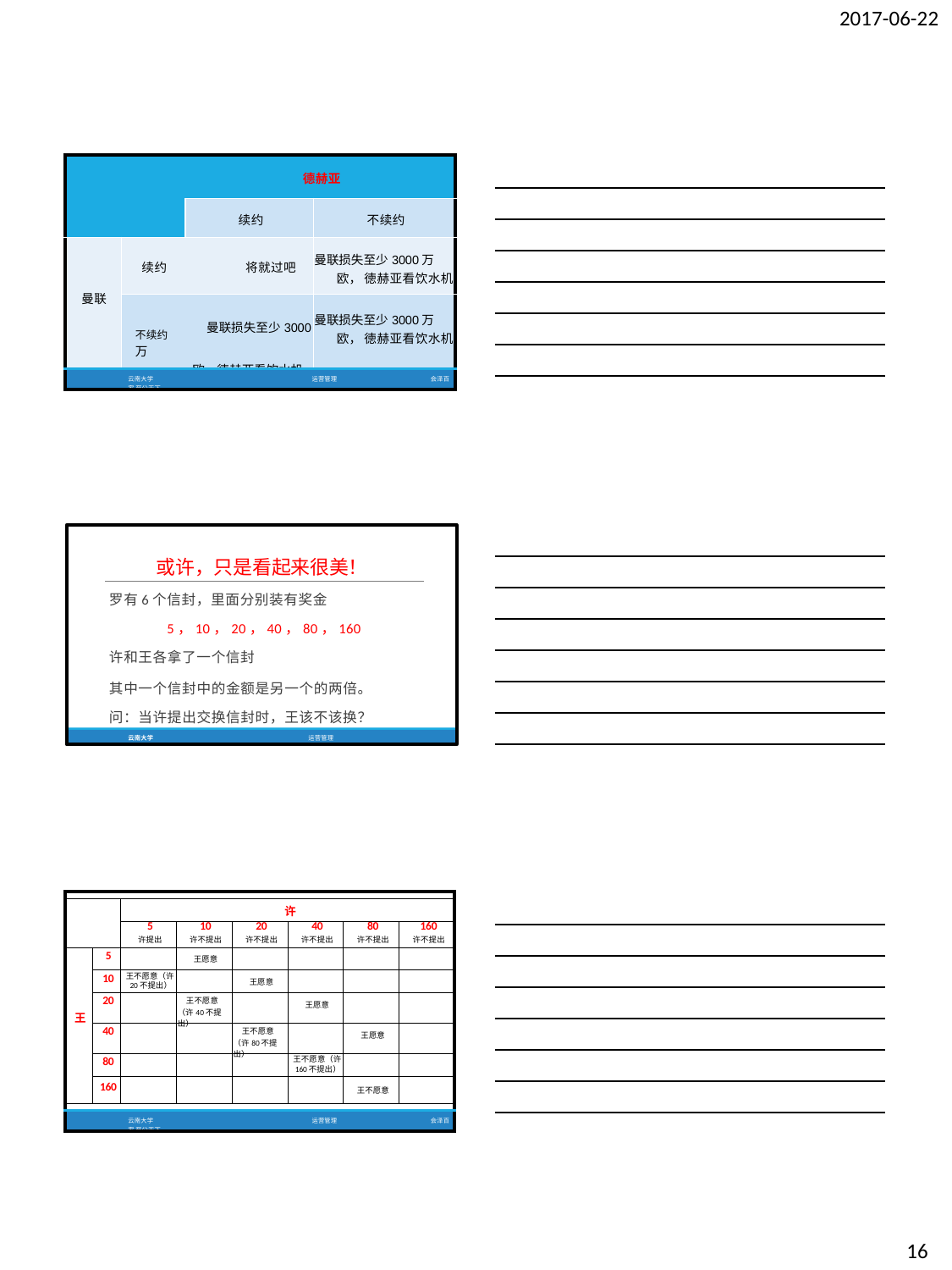

2017-06-22
|  |  | 德赫亚 |  |
| --- | --- | --- | --- |
|  |  | 续约 | 不续约 |
| 曼联 | 续约 将就过吧 |  | 曼联损失至少3000万欧， 徳赫亚看饮水机 |
|  | 不续约 曼联损失至少3000万 欧，徳赫亚看饮水机 |  | 曼联损失至少3000万欧， 徳赫亚看饮水机 |
| 云南大学 运营管理 会泽百家 至公天下 |  |  |  |

或许，只是看起来很美！
罗有6个信封，里面分别装有奖金
5，10，20，40，80，160
许和王各拿了一个信封
其中一个信封中的金额是另一个的两倍。 问：当许提出交换信封时，王该不该换？
云南大学	运营管理	会泽百家 至公天下

|  |  |  |  |  |  |  |  |
| --- | --- | --- | --- | --- | --- | --- | --- |
|  |  | 许 |  |  |  |  |  |
|  |  | 5 许提出 | 10 许不提出 | 20 许不提出 | 40 许不提出 | 80 许不提出 | 160 许不提出 |
| 王 | 5 |  | 王愿意 |  |  |  |  |
|  | 10 | 王不愿意（许 20不提出） |  | 王愿意 |  |  |  |
|  | 20 |  | 王不愿意 （许40不提出） |  | 王愿意 |  |  |
|  | 40 |  |  | 王不愿意 （许80不提出） |  | 王愿意 |  |
|  | 80 |  |  |  | 王不愿意（许 160不提出） |  |  |
|  | 160 |  |  |  |  | 王不愿意 |  |
|  |  |  |  |  |  |  |  |
| 云南大学 运营管理 会泽百家 至公天下 |  |  |  |  |  |  |  |

16